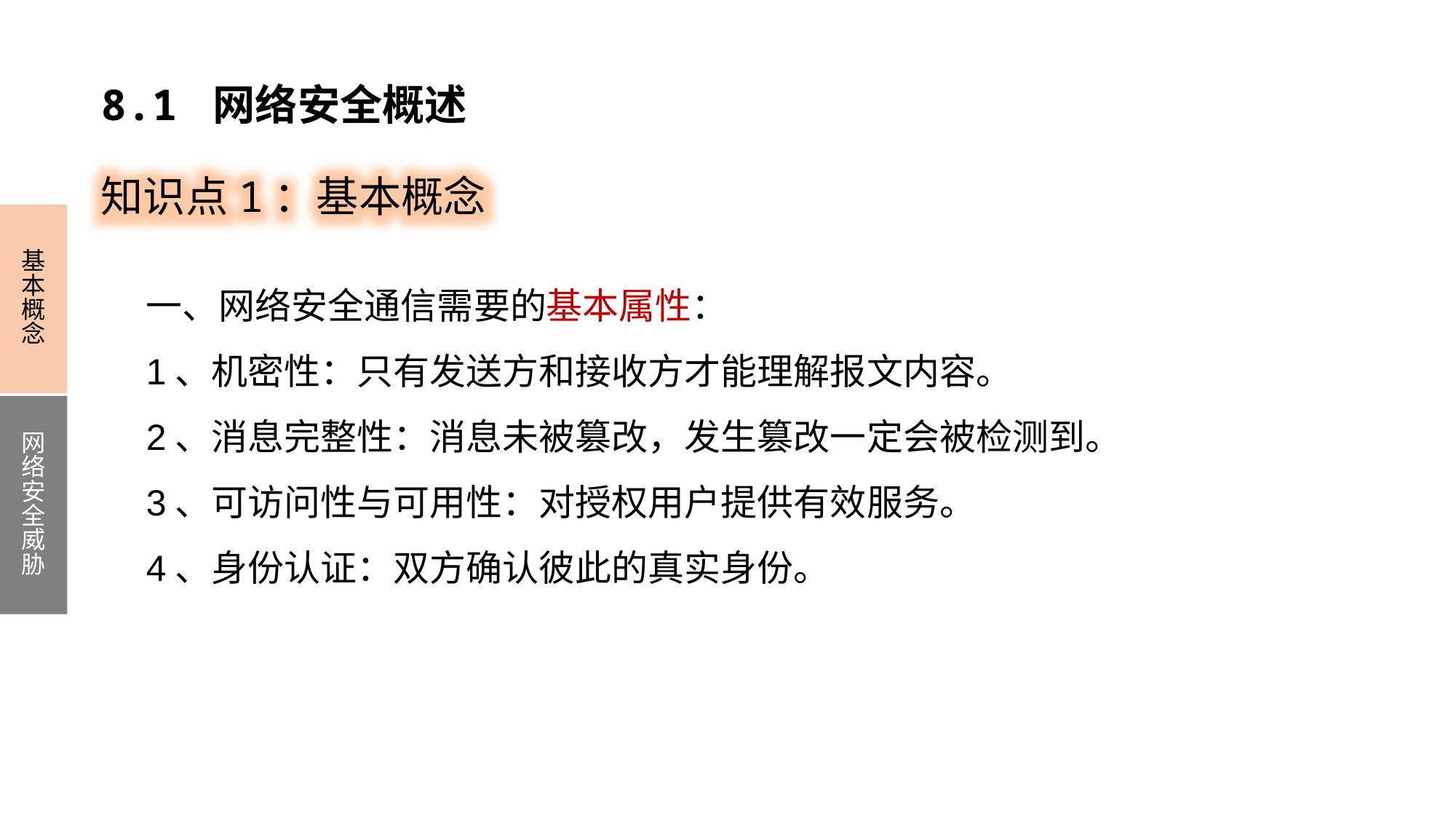

8.1 网络安全概述
知识点1：基本概念
基本概念
网络安全威胁
一、网络安全通信需要的基本属性：
1、机密性：只有发送方和接收方才能理解报文内容。
2、消息完整性：消息未被篡改，发生篡改一定会被检测到。
3、可访问性与可用性：对授权用户提供有效服务。
4、身份认证：双方确认彼此的真实身份。